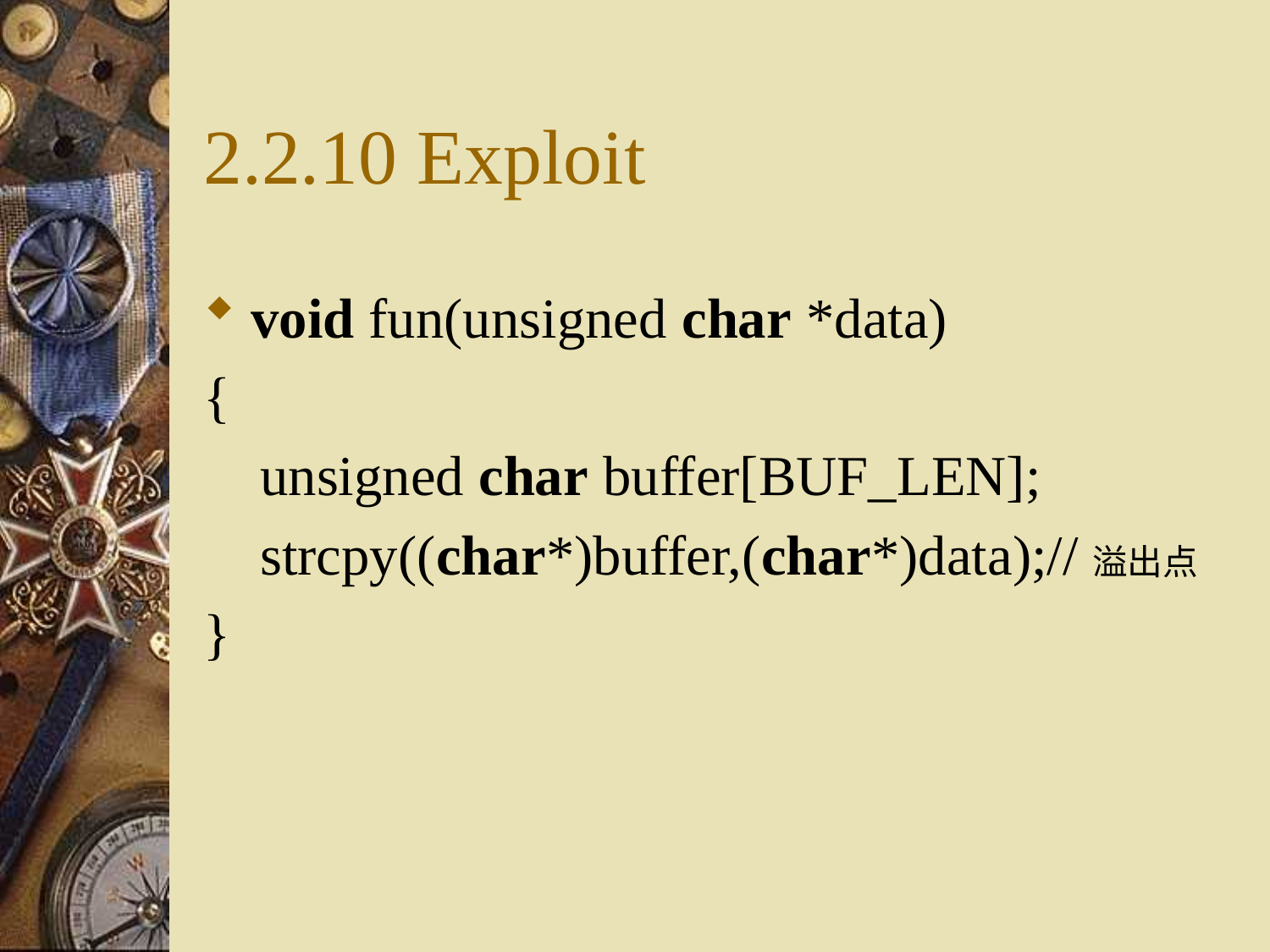

# 2.2.10 Exploit
void fun(unsigned char *data)
{
    unsigned char buffer[BUF_LEN];
    strcpy((char*)buffer,(char*)data);//溢出点
}